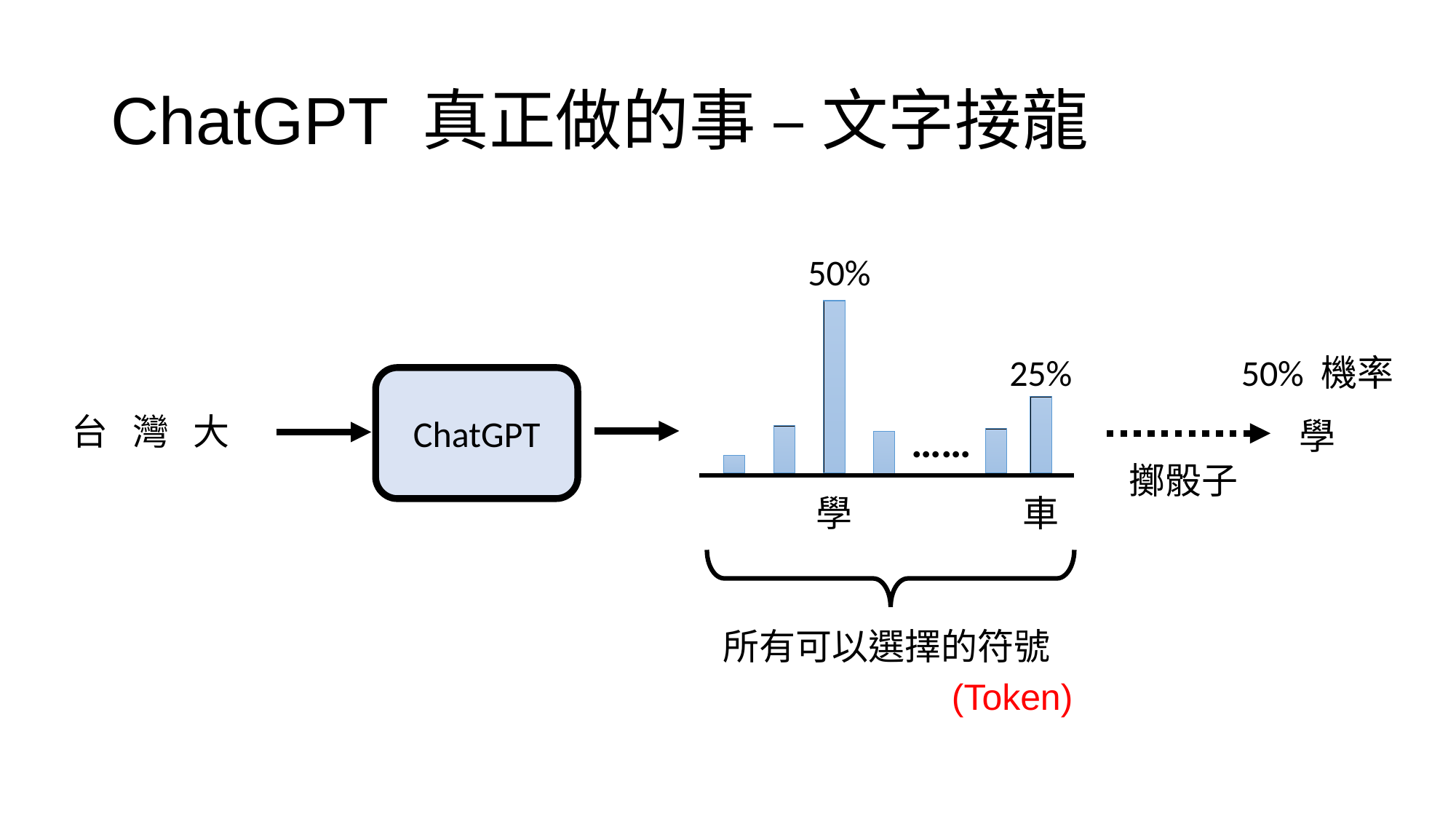

# ChatGPT 真正做的事 – 文字接龍
50%

50% 機率
25%
ChatGPT

台   灣   大
學
……

擲骰子

車
學
所有可以選擇的符號
(Token)